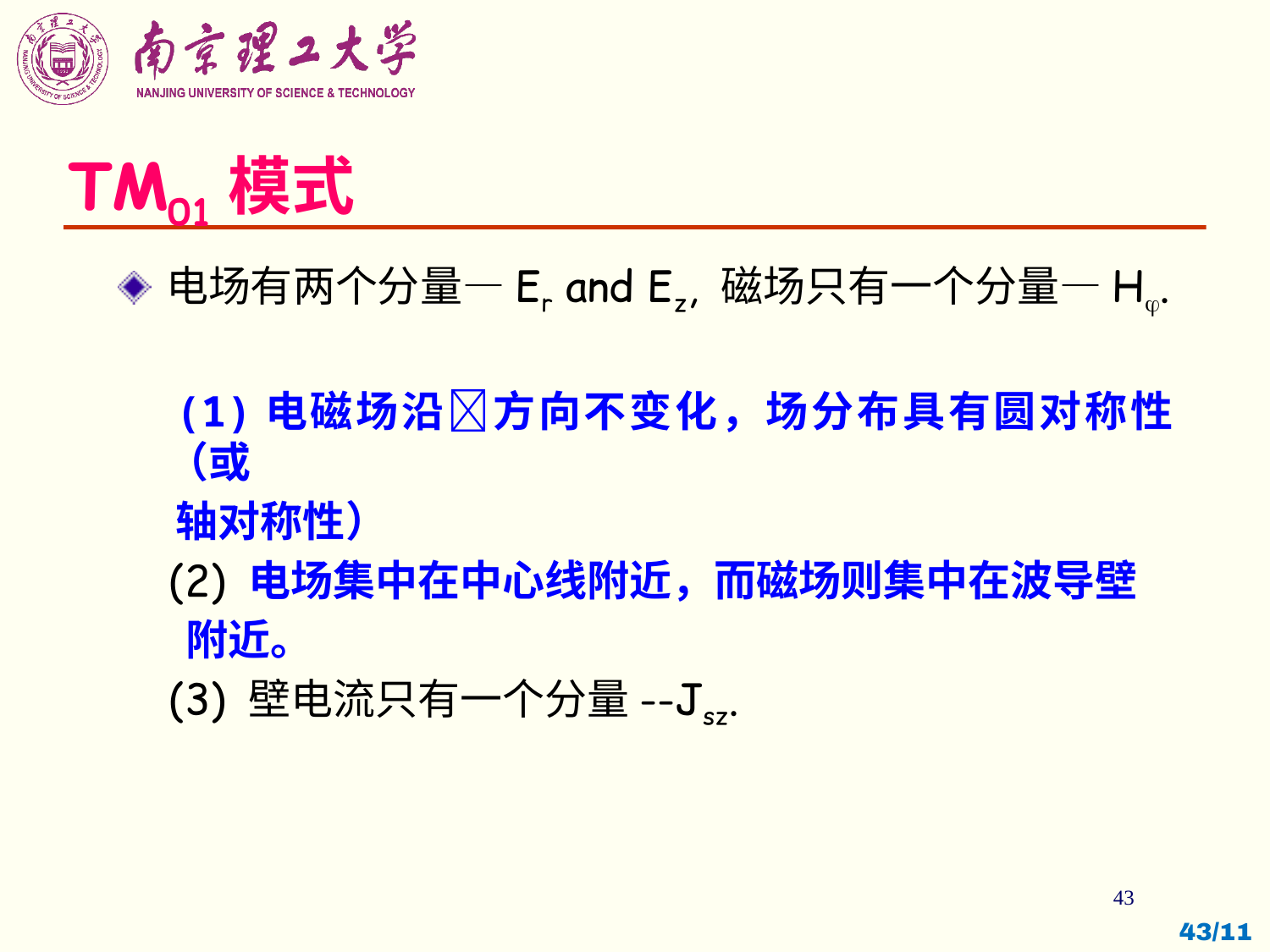

# TM01模式
电场有两个分量—Er and Ez, 磁场只有一个分量—Hϕ.

  (1)电磁场沿ϕ方向不变化，场分布具有圆对称性（或
     轴对称性）
    (2) 电场集中在中心线附近，而磁场则集中在波导壁
      附近。
    (3) 壁电流只有一个分量--Jsz.

43/11